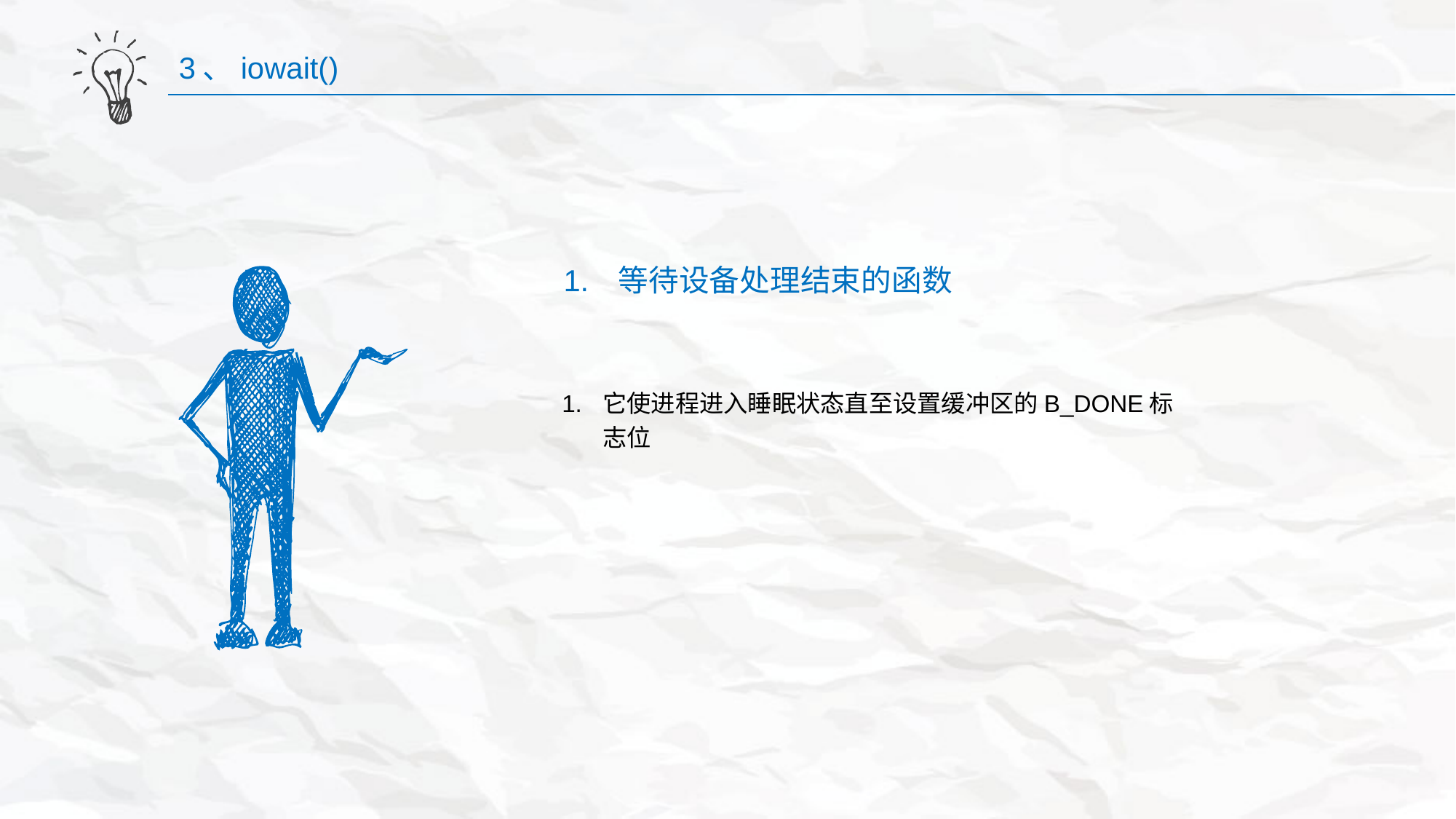

3、iowait()
等待设备处理结束的函数
它使进程进入睡眠状态直至设置缓冲区的B_DONE标志位